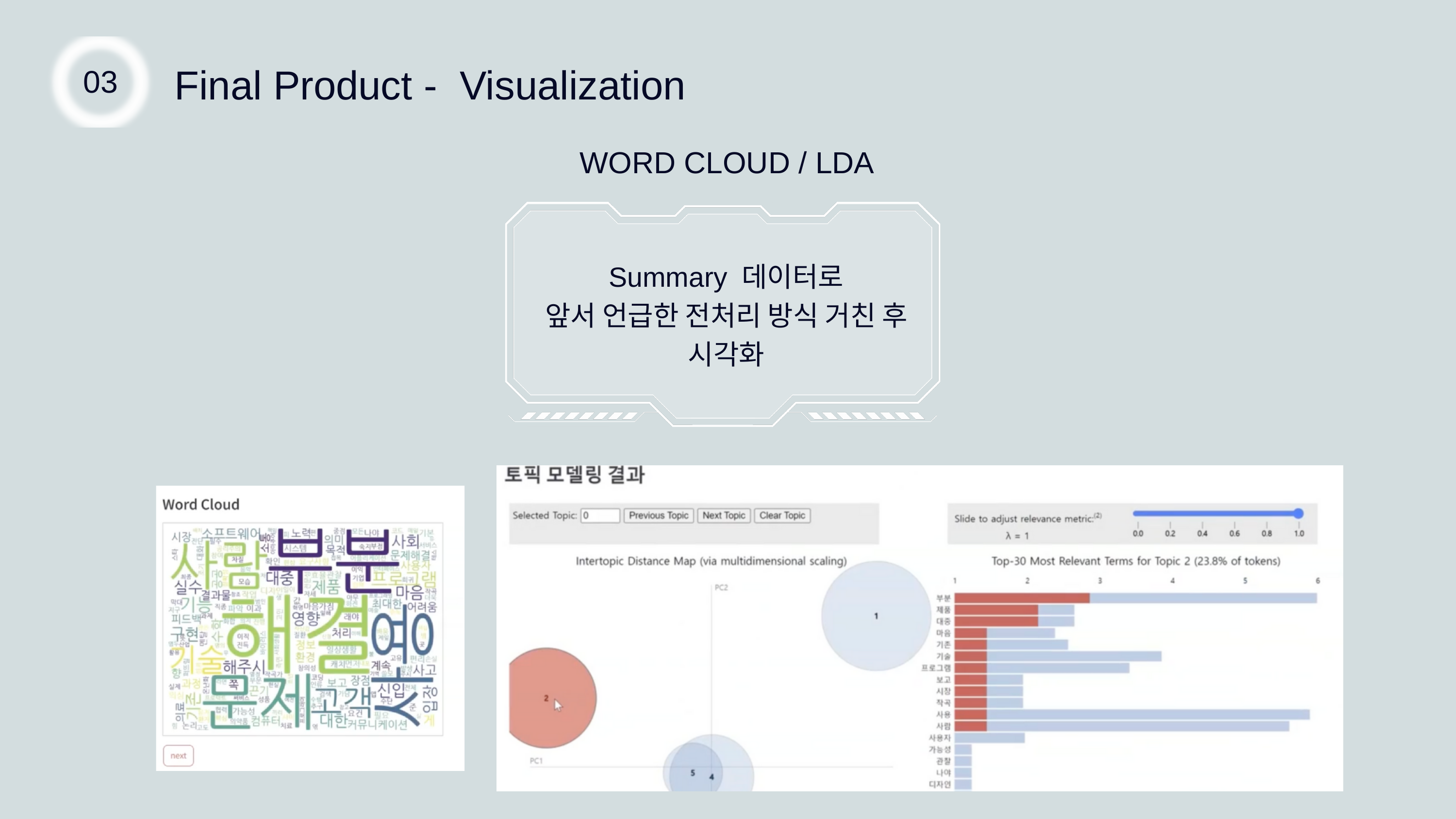

Final Product -  Visualization
03
WORD CLOUD / LDA

Summary 데이터로
앞서 언급한 전처리 방식 거친 후
시각화